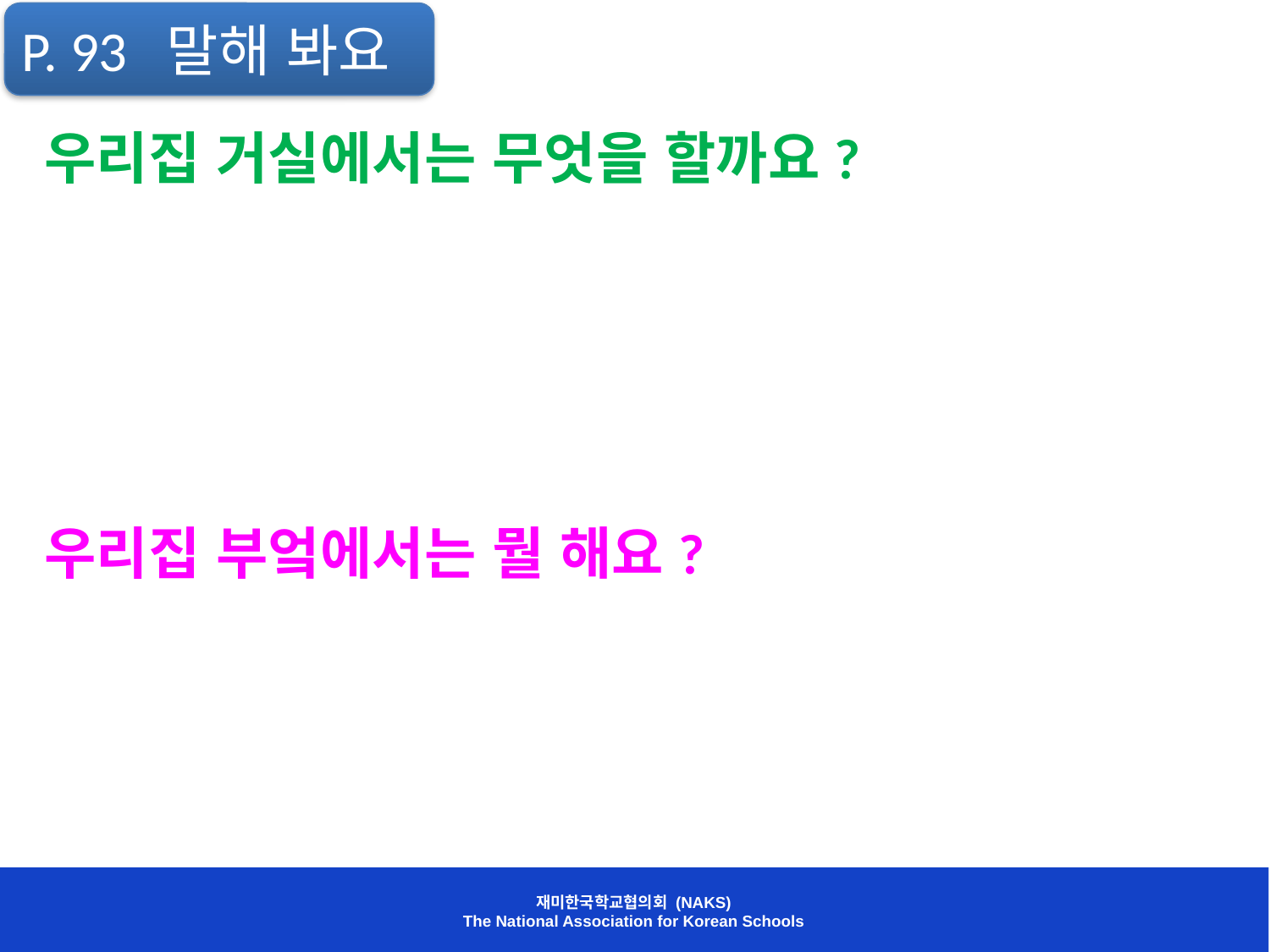

P. 93  말해 봐요
#
우리집 거실에서는 무엇을 할까요?

우리집 부엌에서는 뭘 해요?
재미한국학교협의회 (NAKS)
The National Association for Korean Schools